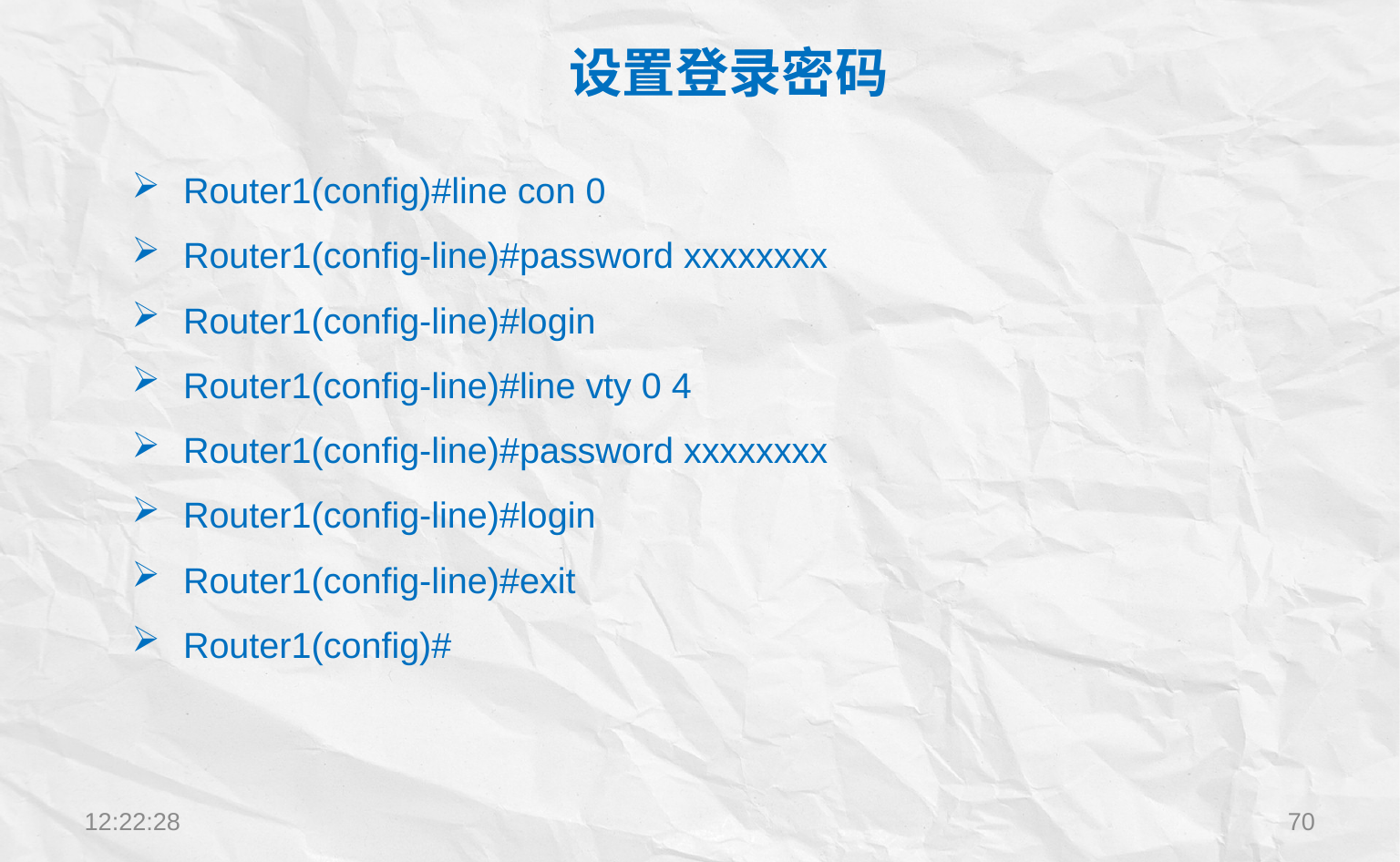

设置登录密码
Router1(config)#line con 0
Router1(config-line)#password xxxxxxxx
Router1(config-line)#login
Router1(config-line)#line vty 0 4
Router1(config-line)#password xxxxxxxx
Router1(config-line)#login
Router1(config-line)#exit
Router1(config)#

12:22:28
70